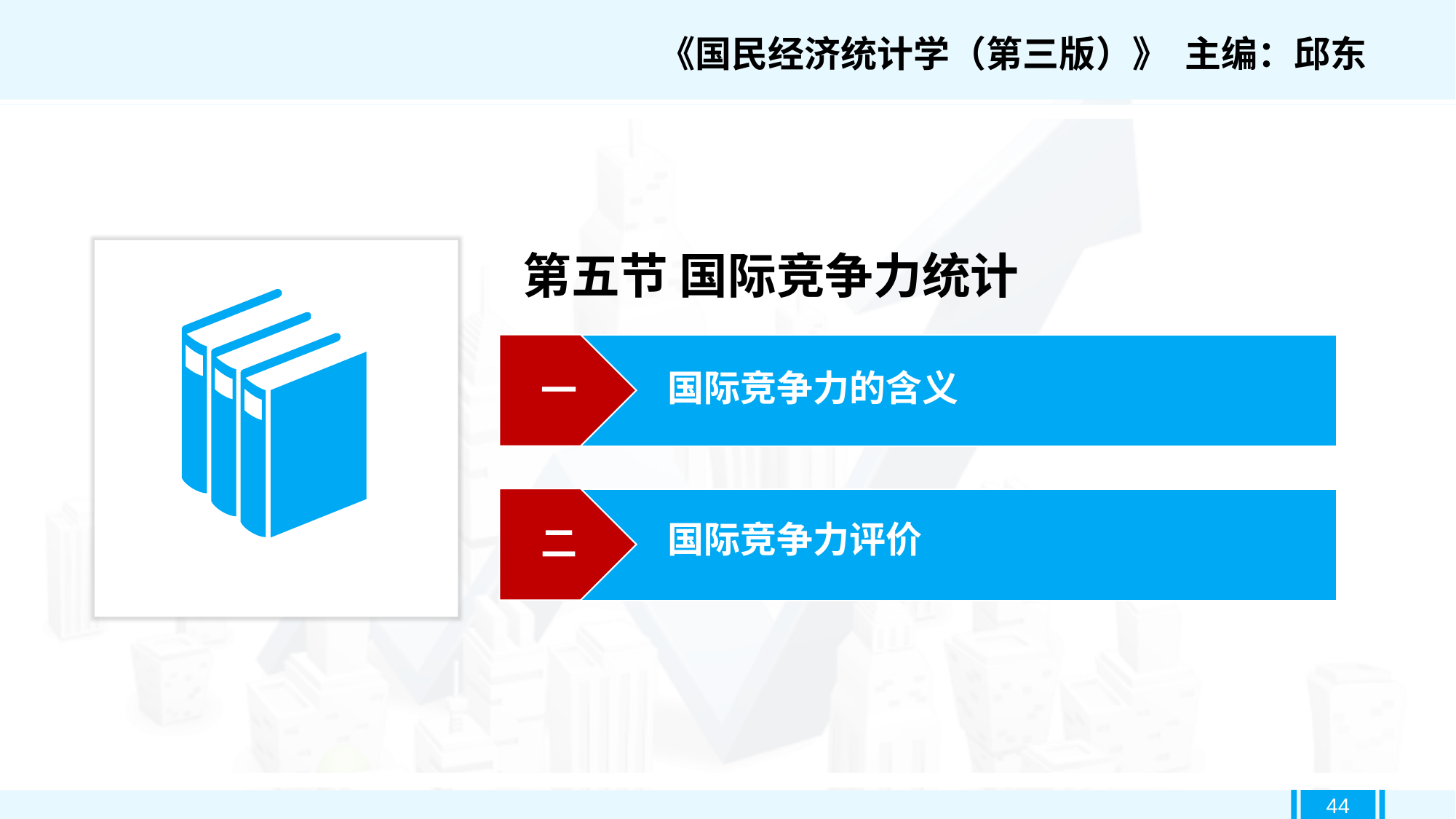

《国民经济统计学（第三版）》  主编：邱东

第五节 国际竞争力统计

一

国际竞争力的含义

二

国际竞争力评价
44